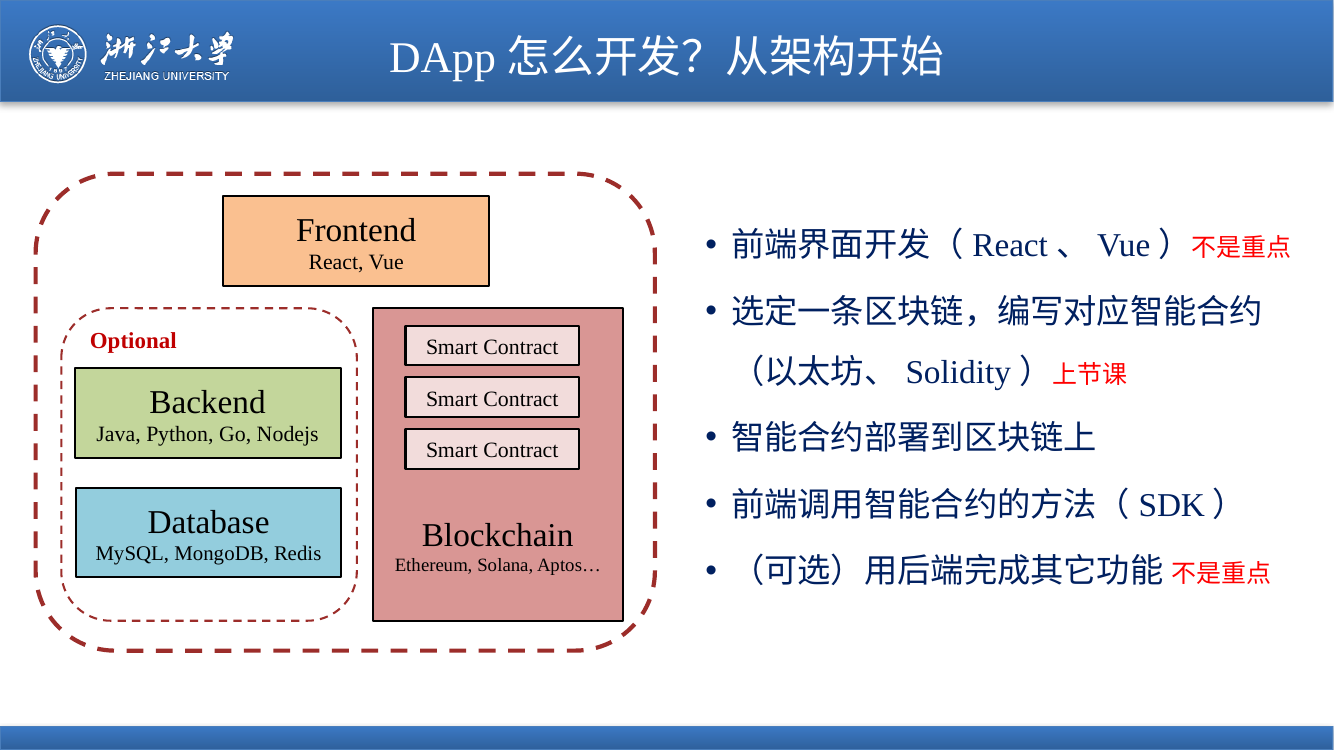

# DApp怎么开发？从架构开始

Frontend
React, Vue

Optional
Backend
Java, Python, Go, Nodejs
Database
MySQL, MongoDB, Redis

Blockchain
Ethereum, Solana, Aptos…
Smart Contract
Smart Contract
Smart Contract
前端界面开发（React、Vue）不是重点
选定一条区块链，编写对应智能合约（以太坊、Solidity）上节课
智能合约部署到区块链上
前端调用智能合约的方法（SDK）
（可选）用后端完成其它功能 不是重点